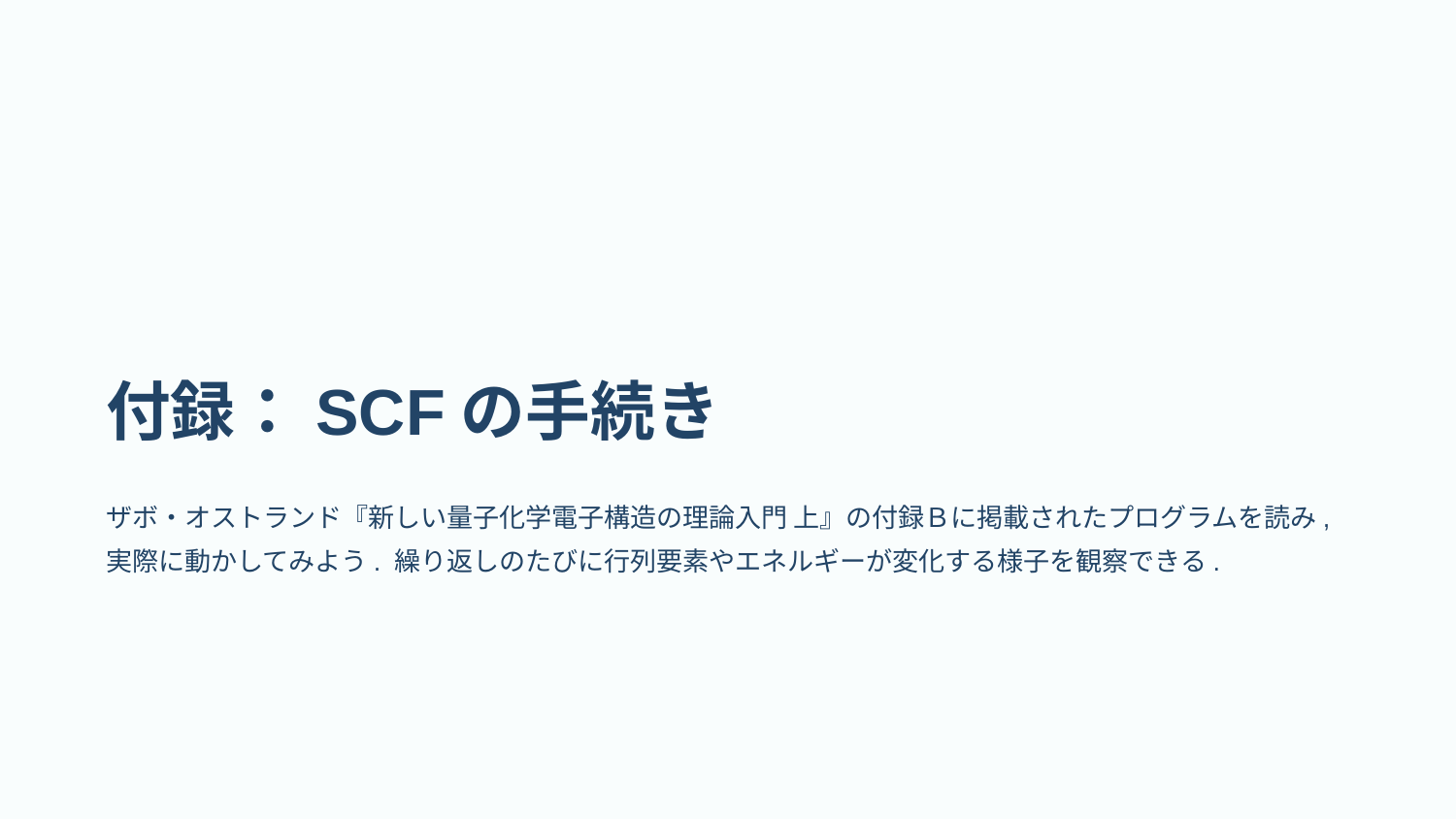

# 付録：SCFの手続き
ザボ・オストランド『新しい量子化学電子構造の理論入門 上』の付録Ｂに掲載されたプログラムを読み,
実際に動かしてみよう. 繰り返しのたびに行列要素やエネルギーが変化する様子を観察できる.